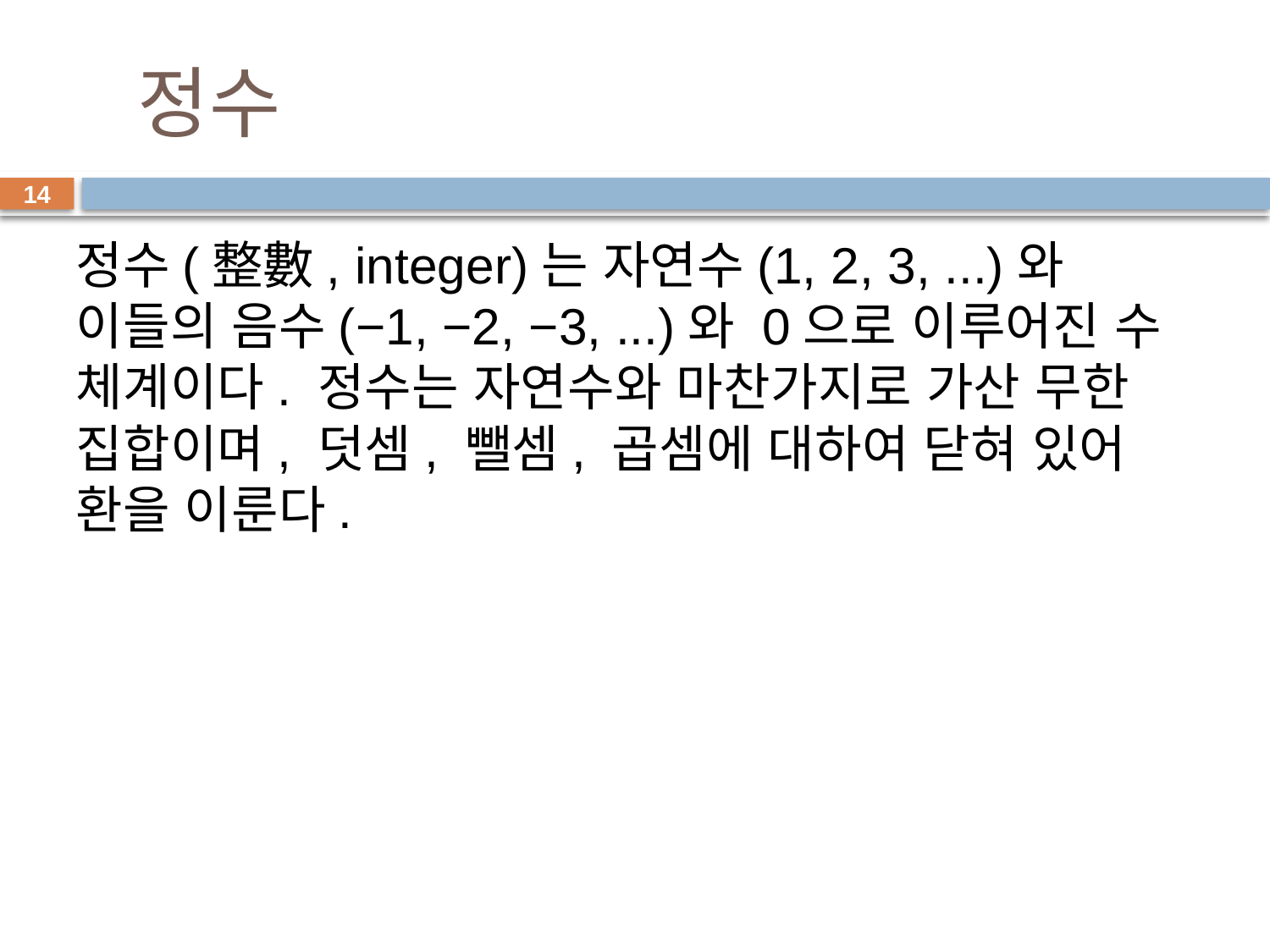

# 정수
14
정수(整數, integer)는 자연수(1, 2, 3, ...)와 이들의 음수(−1, −2, −3, ...)와 0으로 이루어진 수 체계이다. 정수는 자연수와 마찬가지로 가산 무한 집합이며, 덧셈, 뺄셈, 곱셈에 대하여 닫혀 있어 환을 이룬다.